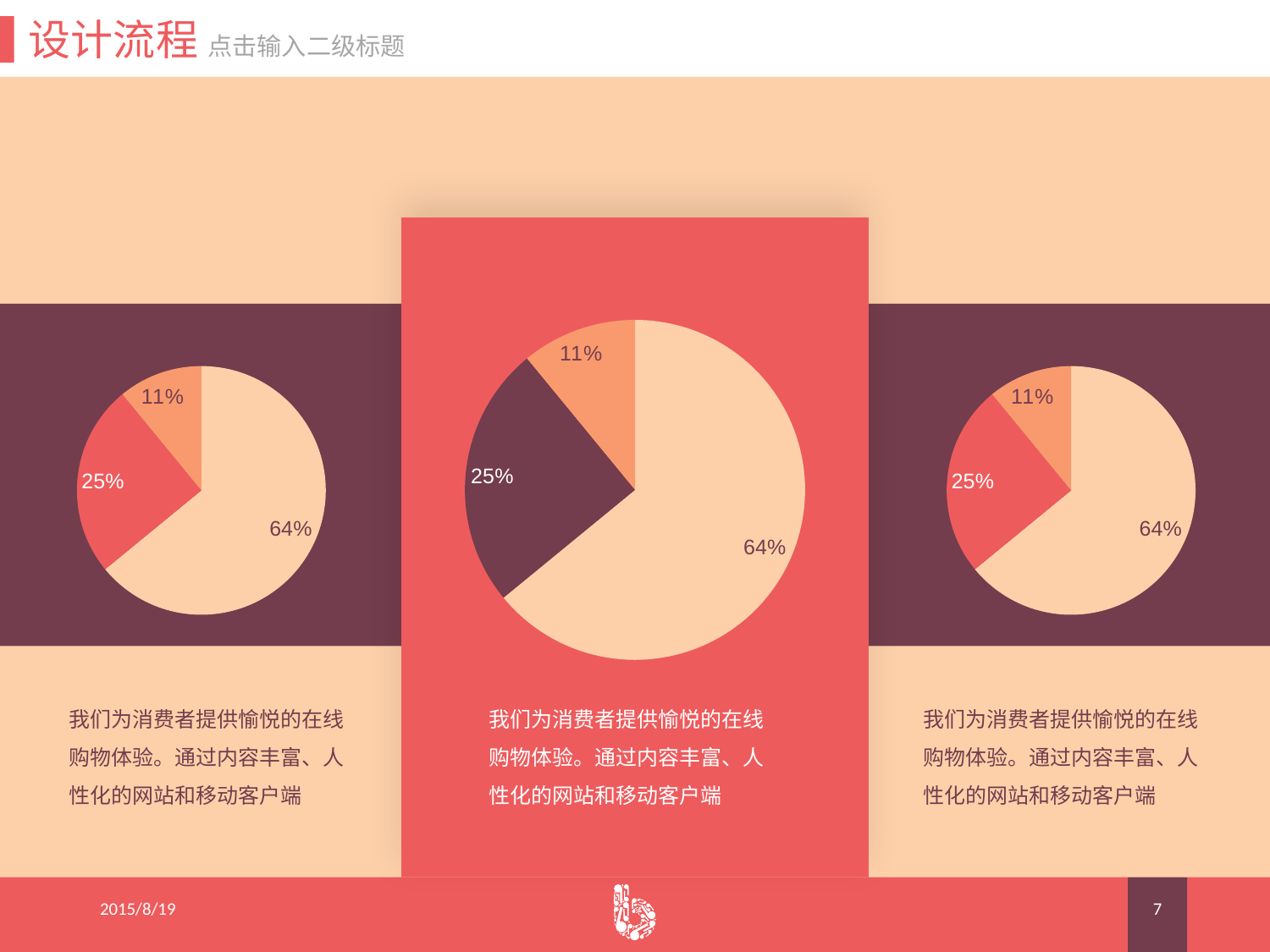

设计流程 点击输入二级标题

### Chart

| Category | 销售额 |
|---|---|
| 第一季度 | 8.2 |
| 第二季度 | 3.2 |
| 第三季度 | 1.4 |

### Chart

| Category | 销售额 |
|---|---|
| 第一季度 | 8.2 |
| 第二季度 | 3.2 |
| 第三季度 | 1.4 |

### Chart

| Category | 销售额 |
|---|---|
| 第一季度 | 8.2 |
| 第二季度 | 3.2 |
| 第三季度 | 1.4 |
我们为消费者提供愉悦的在线购物体验。通过内容丰富、人性化的网站和移动客户端
我们为消费者提供愉悦的在线购物体验。通过内容丰富、人性化的网站和移动客户端
我们为消费者提供愉悦的在线购物体验。通过内容丰富、人性化的网站和移动客户端
2015/8/19
7